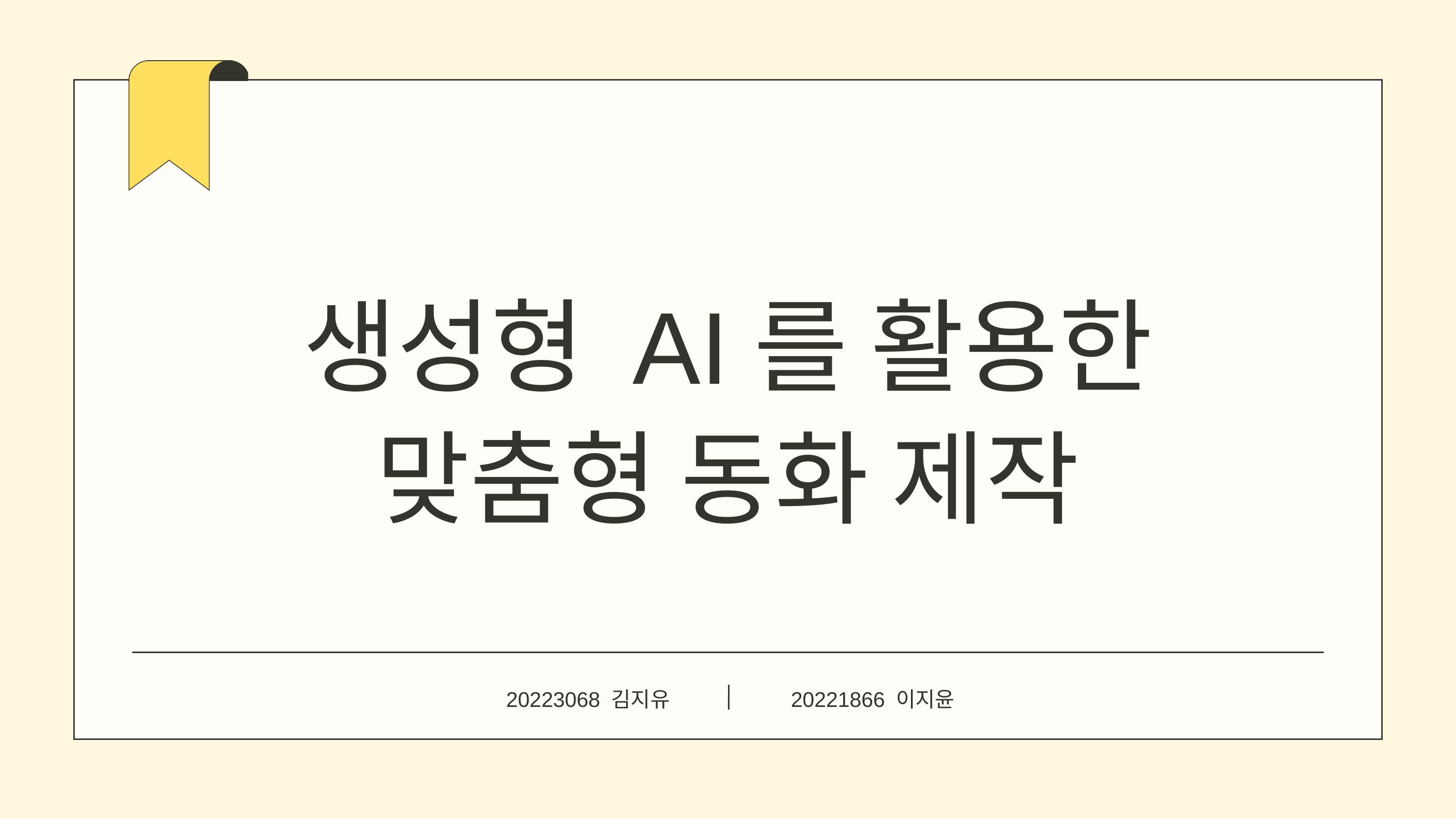

생성형 AI를 활용한 맞춤형 동화 제작

20223068 김지유
20221866 이지윤